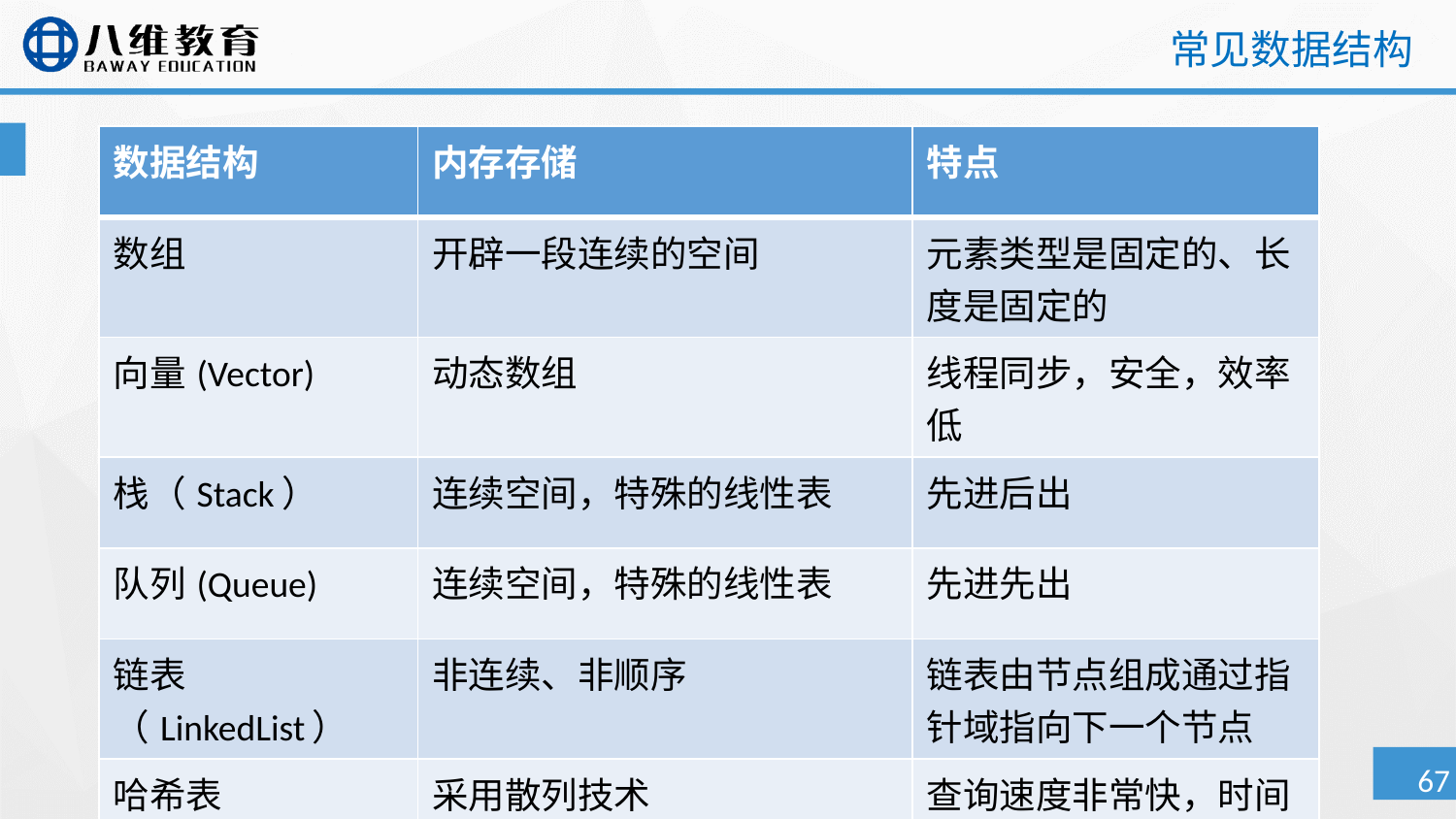

# 常见数据结构
| 数据结构 | 内存存储 | 特点 |
| --- | --- | --- |
| 数组 | 开辟一段连续的空间 | 元素类型是固定的、长度是固定的 |
| 向量(Vector) | 动态数组 | 线程同步，安全，效率低 |
| 栈（Stack） | 连续空间，特殊的线性表 | 先进后出 |
| 队列(Queue) | 连续空间，特殊的线性表 | 先进先出 |
| 链表（LinkedList） | 非连续、非顺序 | 链表由节点组成通过指针域指向下一个节点 |
| 哈希表（Hashtable） | 采用散列技术 | 查询速度非常快，时间复杂度接近O(1) |